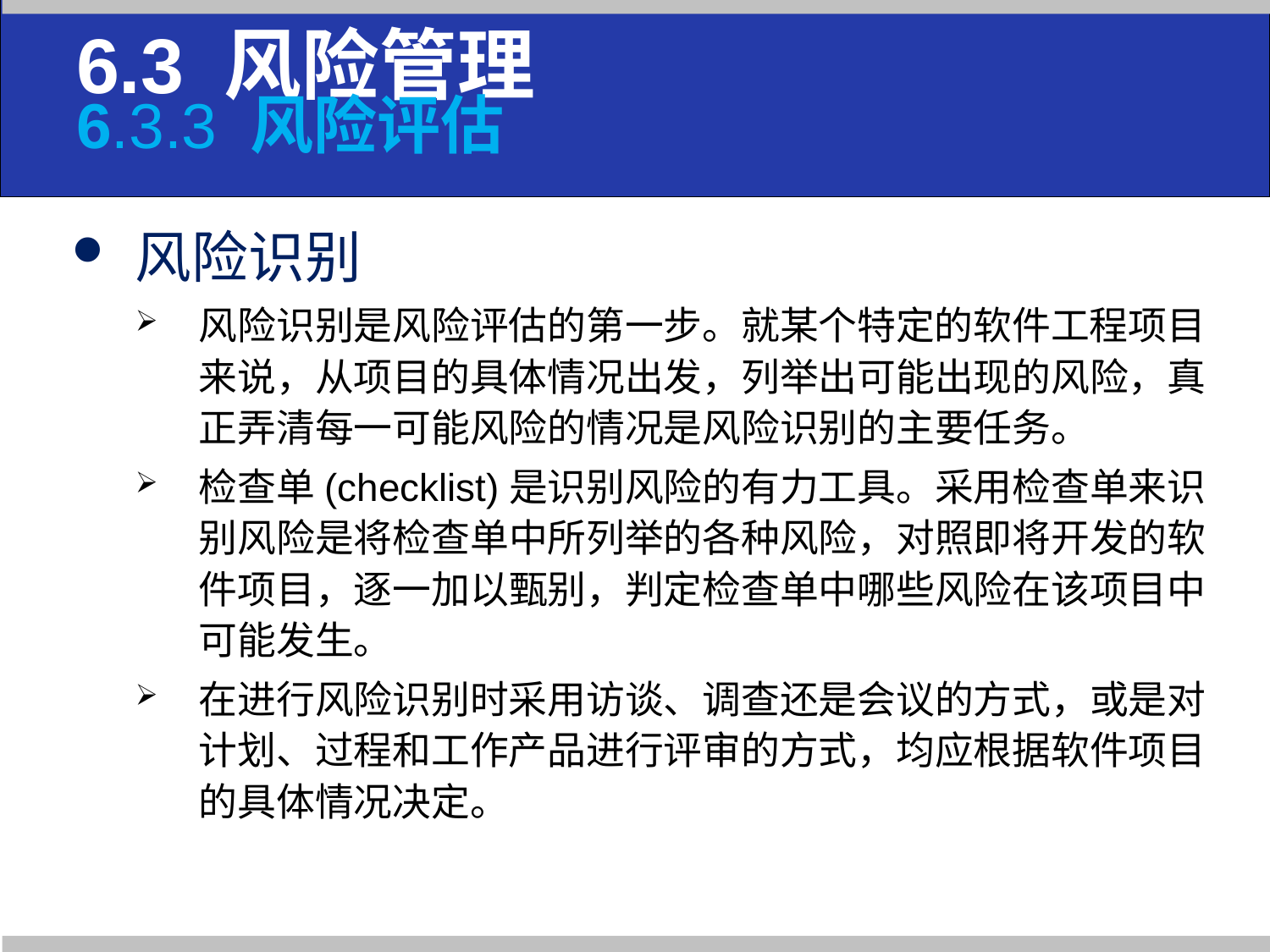

6.3 风险管理
6.3.3 风险评估
风险识别
风险识别是风险评估的第一步。就某个特定的软件工程项目来说，从项目的具体情况出发，列举出可能出现的风险，真正弄清每一可能风险的情况是风险识别的主要任务。
检查单(checklist)是识别风险的有力工具。采用检查单来识别风险是将检查单中所列举的各种风险，对照即将开发的软件项目，逐一加以甄别，判定检查单中哪些风险在该项目中可能发生。
在进行风险识别时采用访谈、调查还是会议的方式，或是对计划、过程和工作产品进行评审的方式，均应根据软件项目的具体情况决定。
769